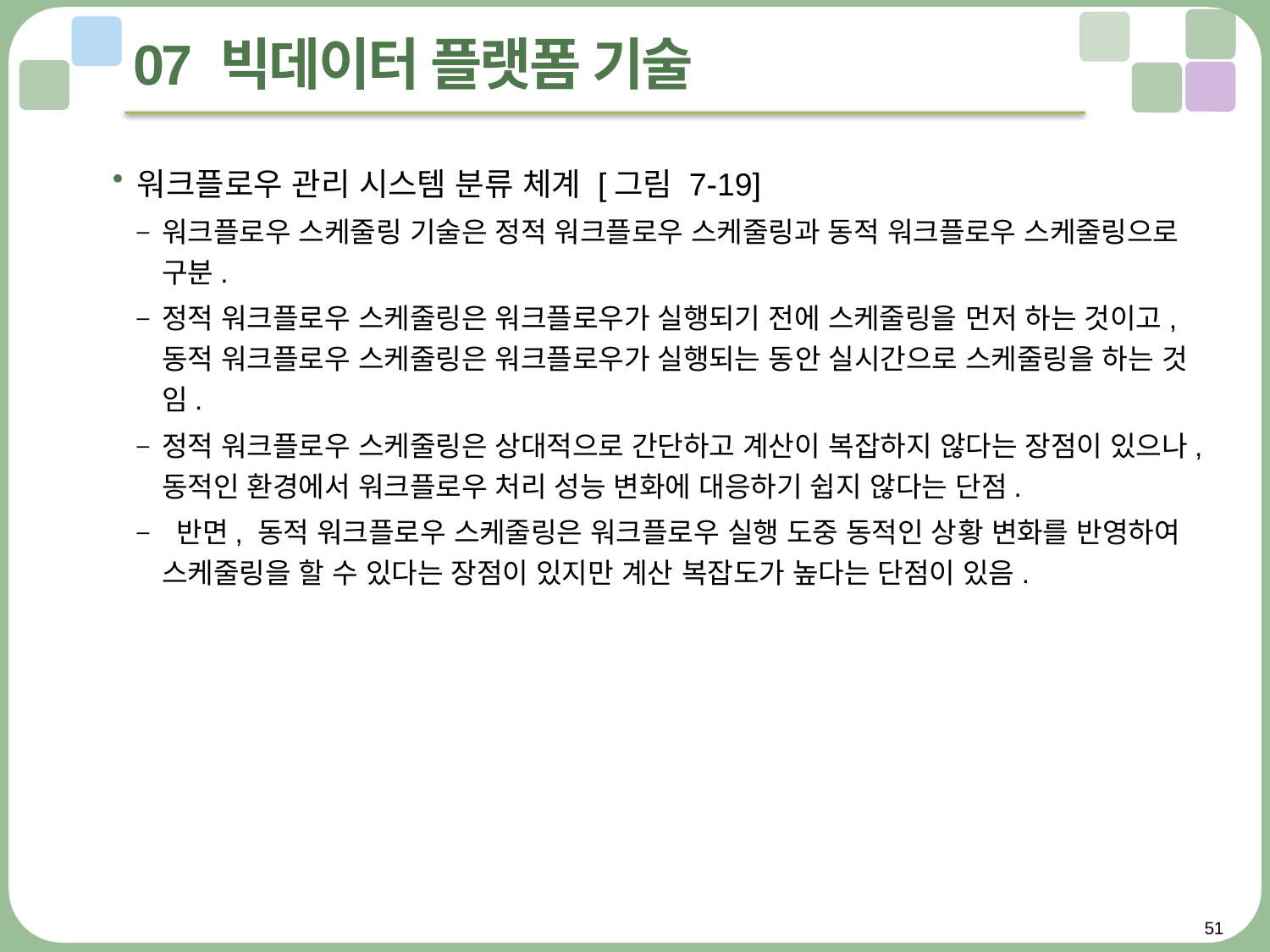

# 07 빅데이터 플랫폼 기술
워크플로우 관리 시스템 분류 체계 [그림 7-19]
워크플로우 스케줄링 기술은 정적 워크플로우 스케줄링과 동적 워크플로우 스케줄링으로 구분.
정적 워크플로우 스케줄링은 워크플로우가 실행되기 전에 스케줄링을 먼저 하는 것이고, 동적 워크플로우 스케줄링은 워크플로우가 실행되는 동안 실시간으로 스케줄링을 하는 것임.
정적 워크플로우 스케줄링은 상대적으로 간단하고 계산이 복잡하지 않다는 장점이 있으나,동적인 환경에서 워크플로우 처리 성능 변화에 대응하기 쉽지 않다는 단점.
 반면, 동적 워크플로우 스케줄링은 워크플로우 실행 도중 동적인 상황 변화를 반영하여 스케줄링을 할 수 있다는 장점이 있지만 계산 복잡도가 높다는 단점이 있음.